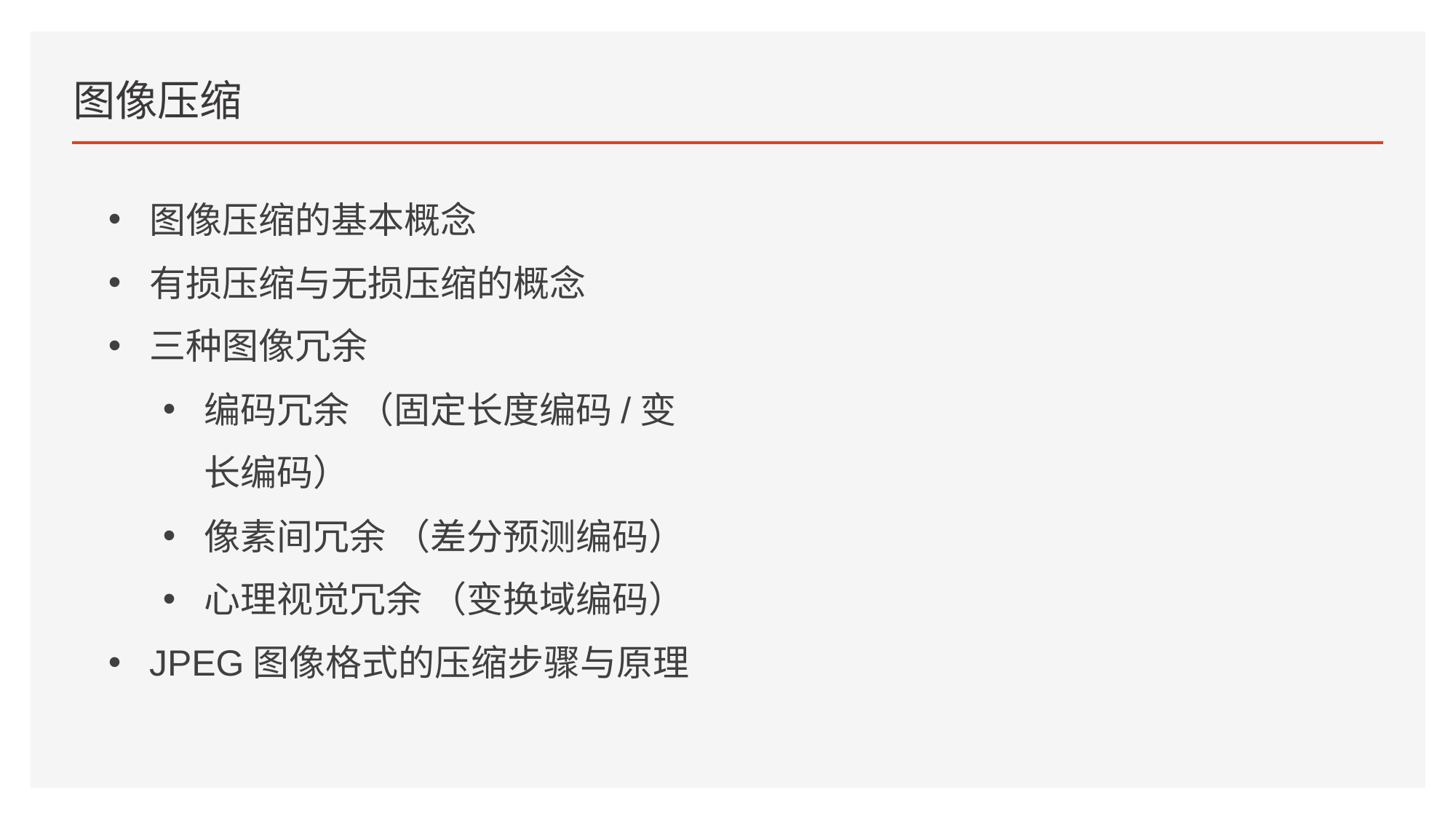

# 图像压缩
图像压缩的基本概念
有损压缩与无损压缩的概念
三种图像冗余
编码冗余 （固定长度编码/变长编码）
像素间冗余 （差分预测编码）
心理视觉冗余 （变换域编码）
JPEG图像格式的压缩步骤与原理